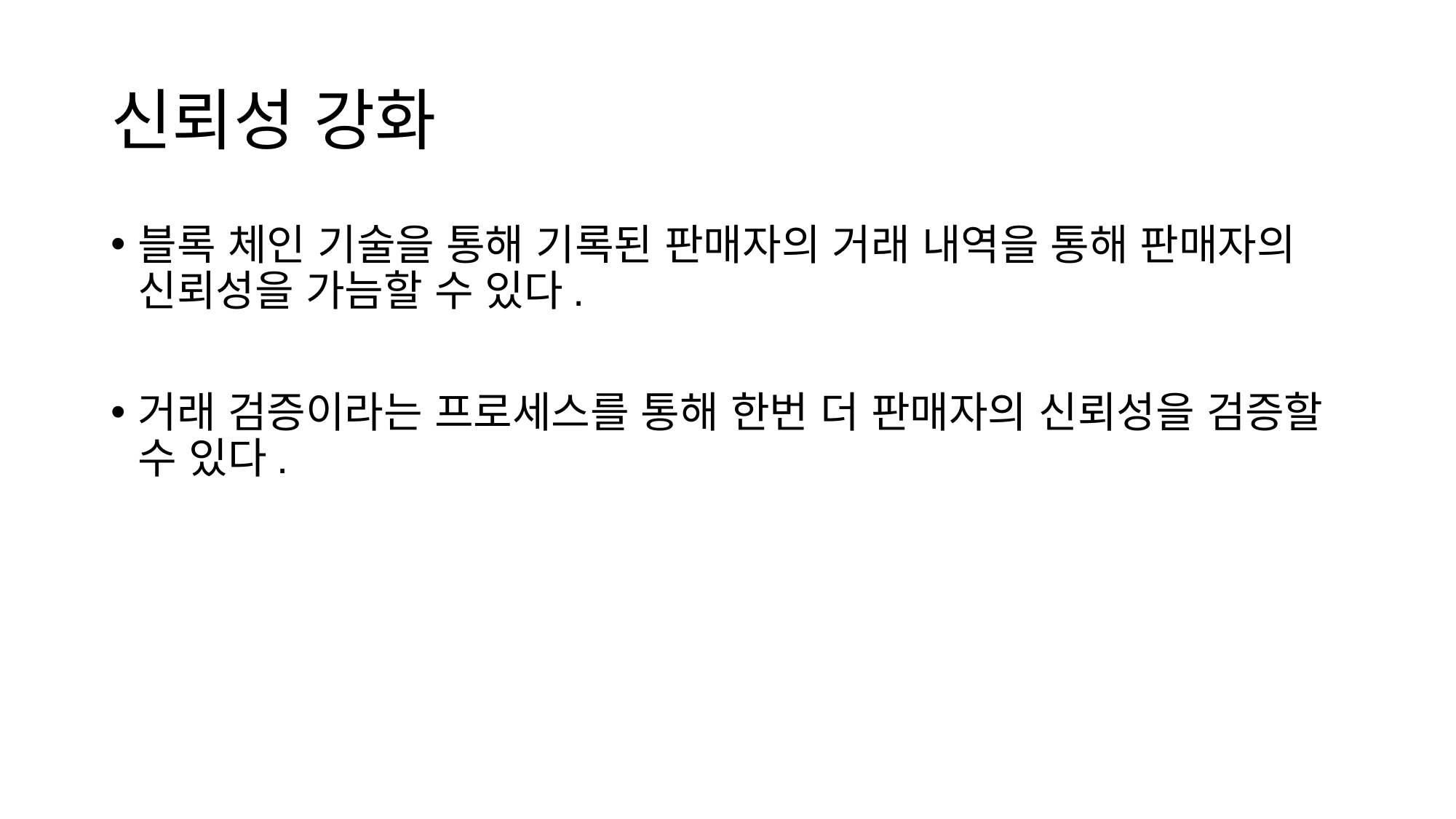

# 신뢰성 강화
블록 체인 기술을 통해 기록된 판매자의 거래 내역을 통해 판매자의 신뢰성을 가늠할 수 있다.

거래 검증이라는 프로세스를 통해 한번 더 판매자의 신뢰성을 검증할 수 있다.